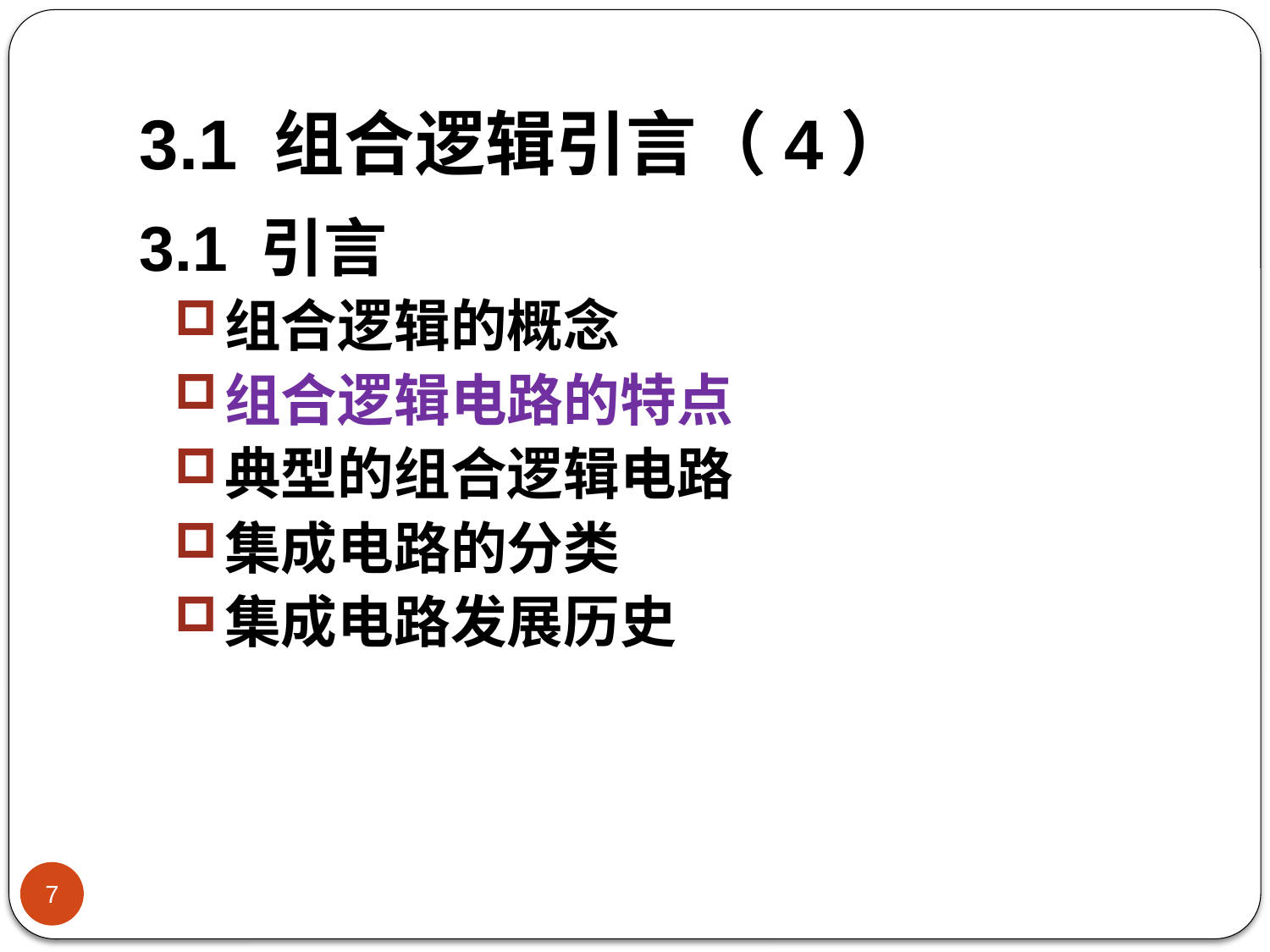

# 3.1 组合逻辑引言（4）
3.1 引言
组合逻辑的概念
组合逻辑电路的特点
典型的组合逻辑电路
集成电路的分类
集成电路发展历史
7